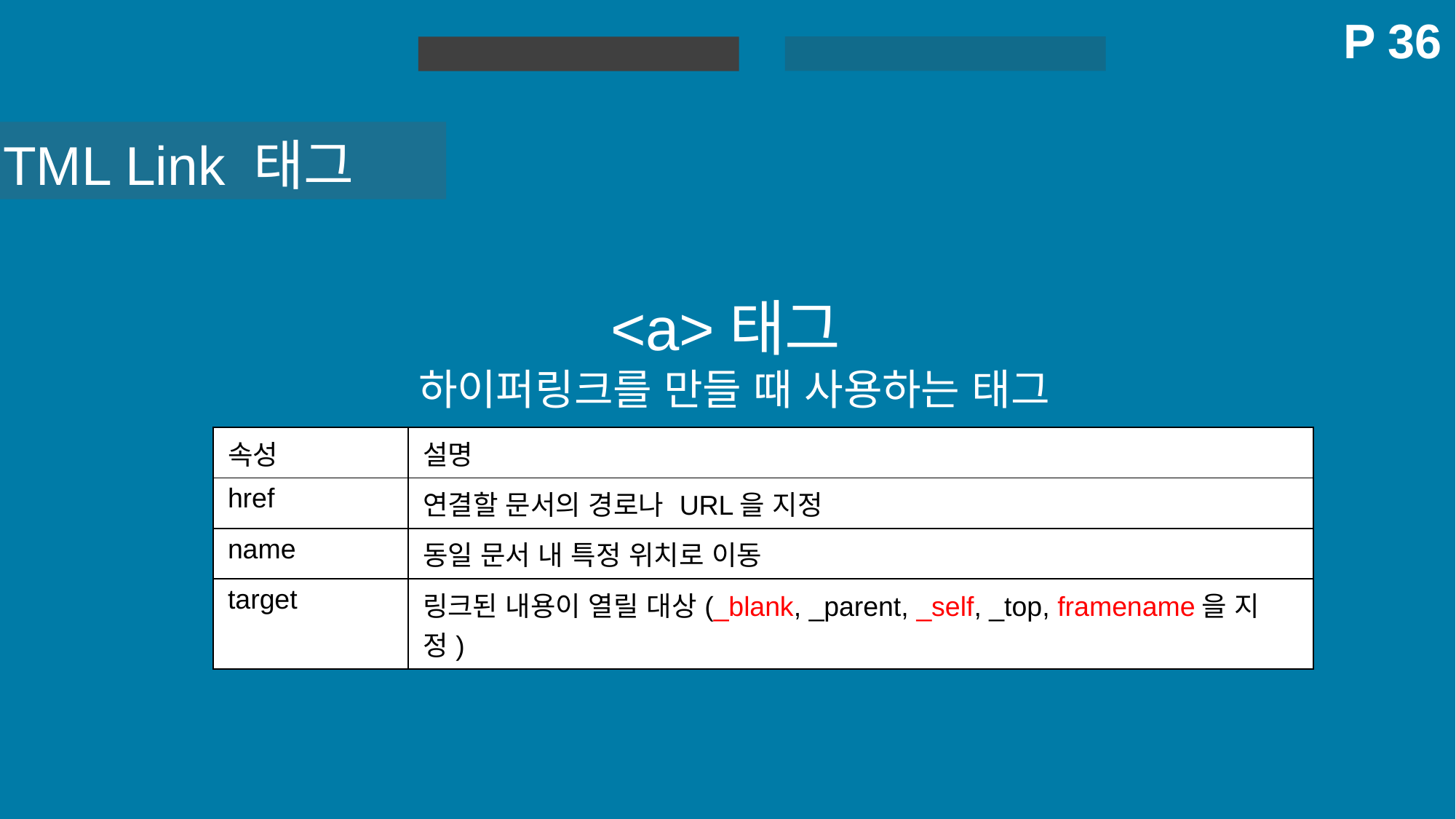

P 36
HTML 실습
HTML

HTML Link 태그
<a>태그
하이퍼링크를 만들 때 사용하는 태그
| 속성 | 설명 |
| --- | --- |
| href | 연결할 문서의 경로나 URL을 지정 |
| name | 동일 문서 내 특정 위치로 이동 |
| target | 링크된 내용이 열릴 대상(\_blank, \_parent, \_self, \_top, framename을 지정) |